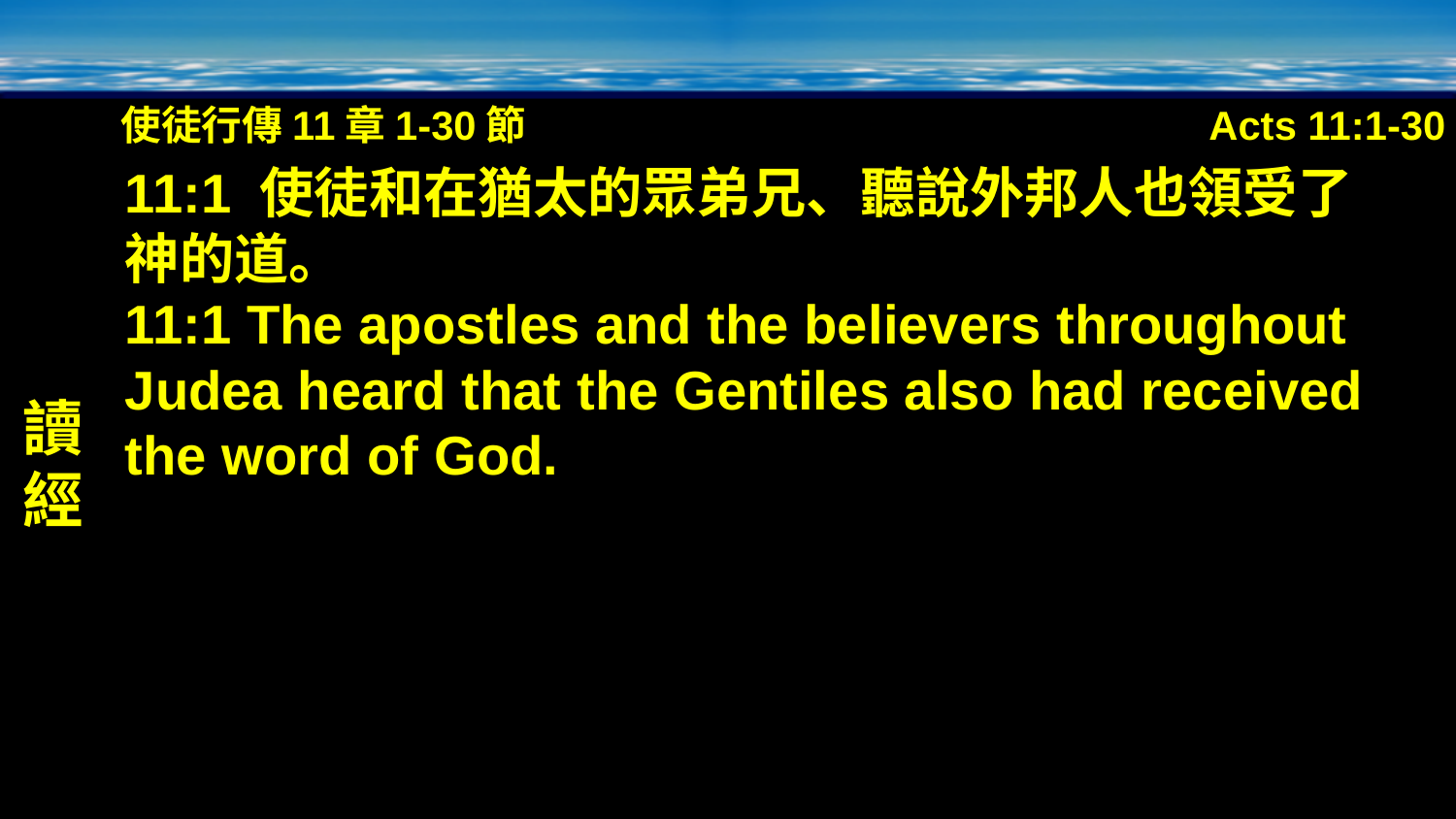

使徒行傳11章1-30節
Acts 11:1-30
讀經
11:1 使徒和在猶太的眾弟兄、聽說外邦人也領受了　神的道。
11:1 The apostles and the believers throughout Judea heard that the Gentiles also had received the word of God.